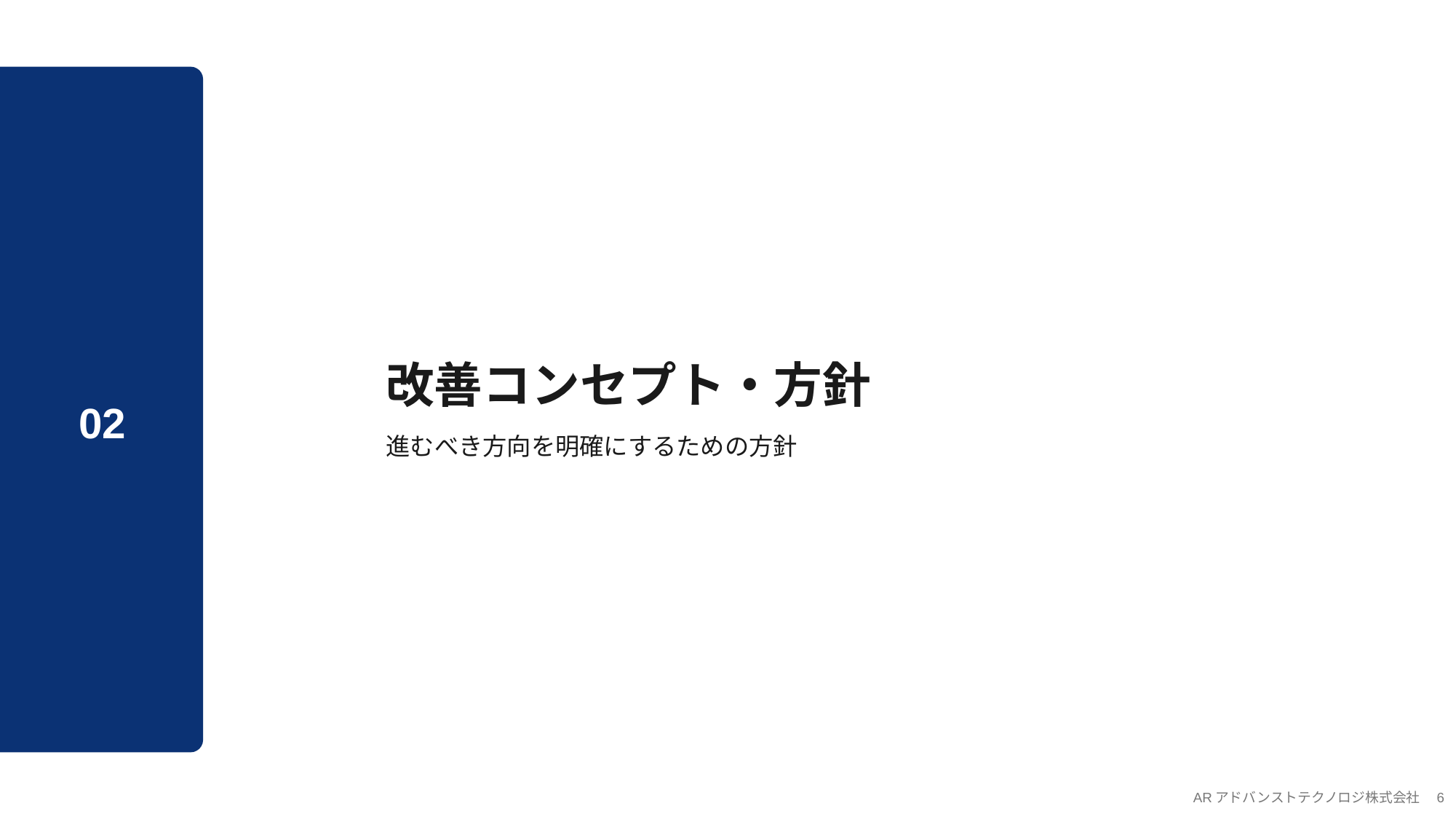

改善コンセプト・方針
02
進むべき方向を明確にするための方針
ARアドバンストテクノロジ株式会社　6